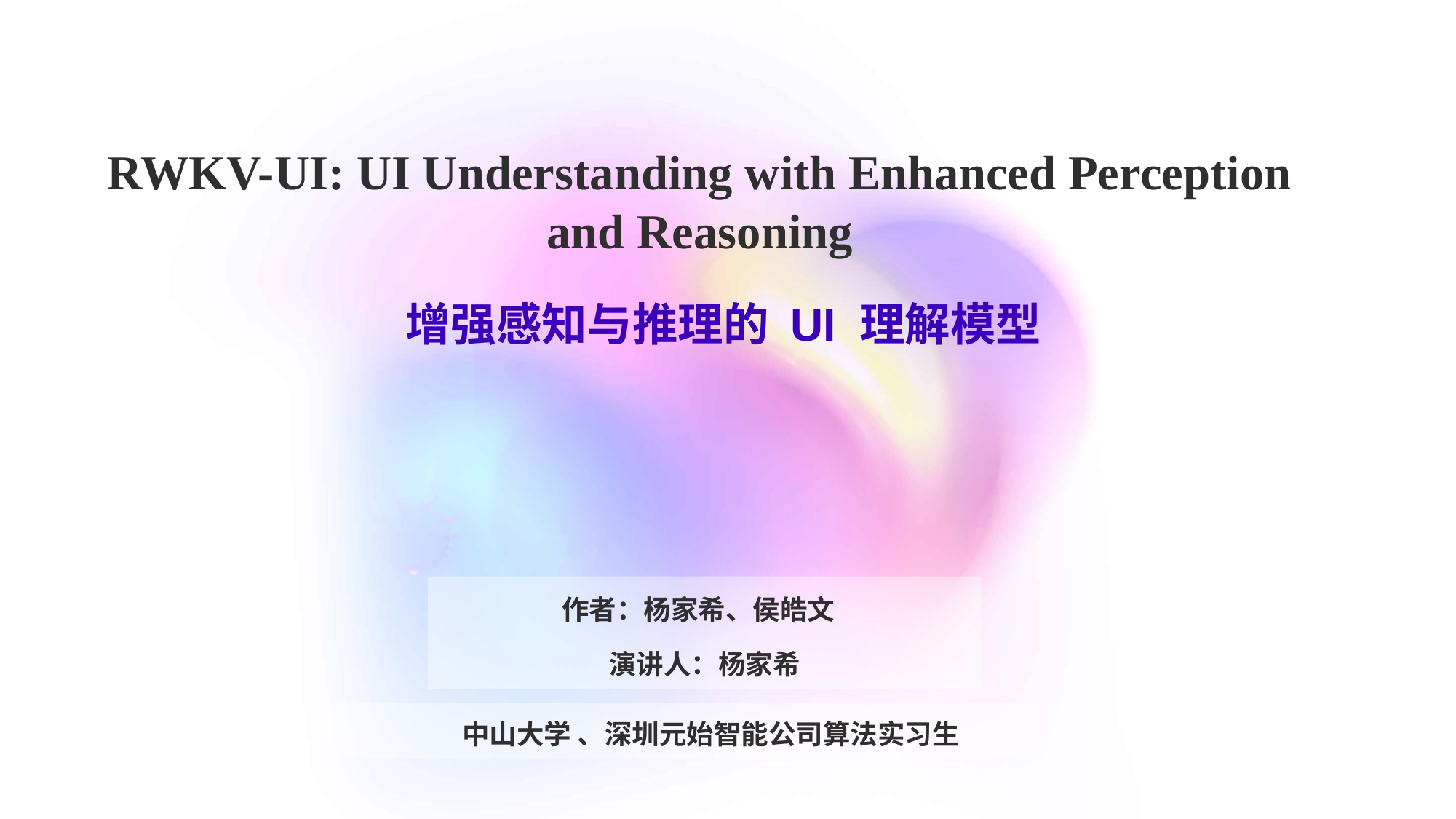

# RWKV-UI: UI Understanding with Enhanced Perception and Reasoning
增强感知与推理的 UI 理解模型
作者：杨家希、侯皓文
演讲人：杨家希
中山大学 、深圳元始智能公司算法实习生